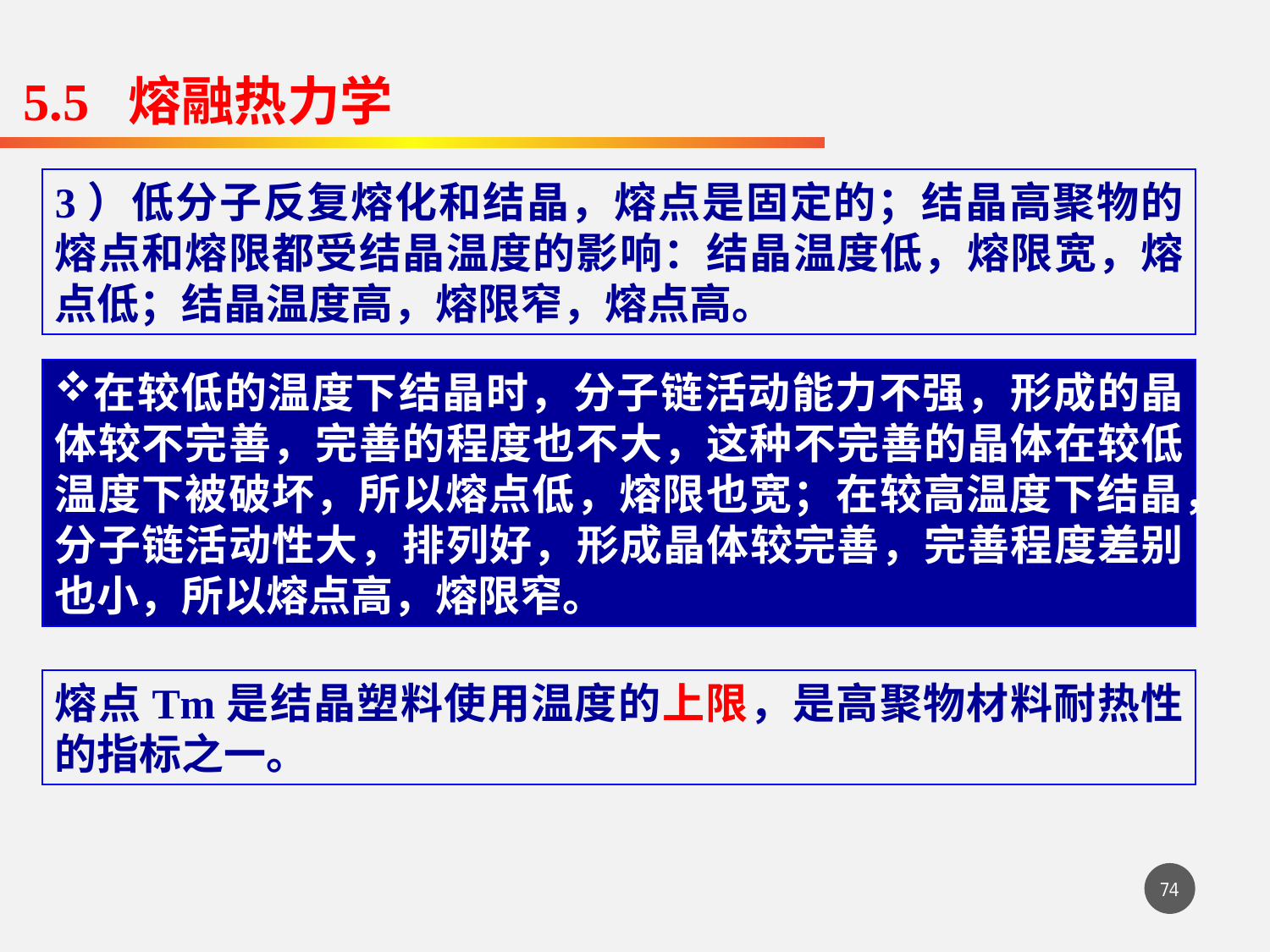

5.5  熔融热力学
3）低分子反复熔化和结晶，熔点是固定的；结晶高聚物的熔点和熔限都受结晶温度的影响：结晶温度低，熔限宽，熔点低；结晶温度高，熔限窄，熔点高。
在较低的温度下结晶时，分子链活动能力不强，形成的晶体较不完善，完善的程度也不大，这种不完善的晶体在较低温度下被破坏，所以熔点低，熔限也宽；在较高温度下结晶，分子链活动性大，排列好，形成晶体较完善，完善程度差别也小，所以熔点高，熔限窄。
熔点Tm是结晶塑料使用温度的上限，是高聚物材料耐热性的指标之一。
74